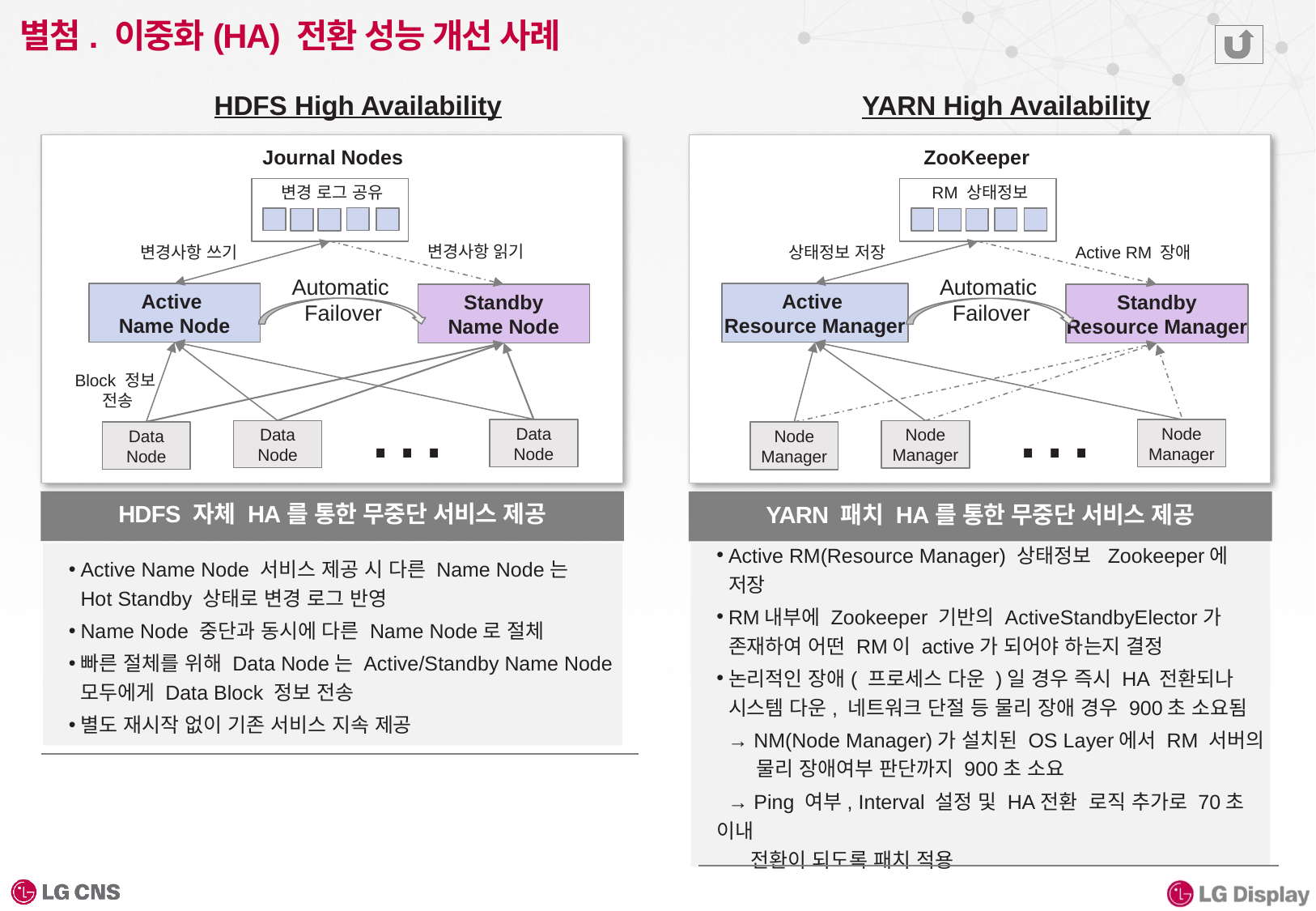

# 별첨. 이중화(HA) 전환 성능 개선 사례

HDFS High Availability
YARN High Availability

Journal Nodes
ZooKeeper
변경 로그 공유
RM 상태정보

변경사항 읽기
Active RM 장애
변경사항 쓰기
상태정보 저장
Automatic
Failover
Automatic
Failover
Active
Name Node
Active
Resource Manager
Standby
Name Node
Standby
Resource Manager

Block 정보
전송
…
…
Data
Node
Node
Manager
Data
Node
Node
Manager
Data
Node
Node
Manager
HDFS 자체 HA를 통한 무중단 서비스 제공
YARN 패치 HA를 통한 무중단 서비스 제공
Active RM(Resource Manager) 상태정보  Zookeeper에 저장
RM내부에 Zookeeper 기반의 ActiveStandbyElector가 존재하여 어떤 RM이 active가 되어야 하는지 결정
논리적인 장애( 프로세스 다운 )일 경우 즉시 HA 전환되나 시스템 다운, 네트워크 단절 등 물리 장애 경우 900초 소요됨
  → NM(Node Manager)가 설치된 OS Layer에서 RM 서버의
       물리 장애여부 판단까지 900초 소요
  → Ping 여부, Interval 설정 및 HA전환  로직 추가로 70초 이내
      전환이 되도록 패치 적용
Active Name Node 서비스 제공 시 다른 Name Node는
Hot Standby 상태로 변경 로그 반영
Name Node 중단과 동시에 다른 Name Node로 절체
빠른 절체를 위해 Data Node는 Active/Standby Name Node 모두에게 Data Block 정보 전송
별도 재시작 없이 기존 서비스 지속 제공